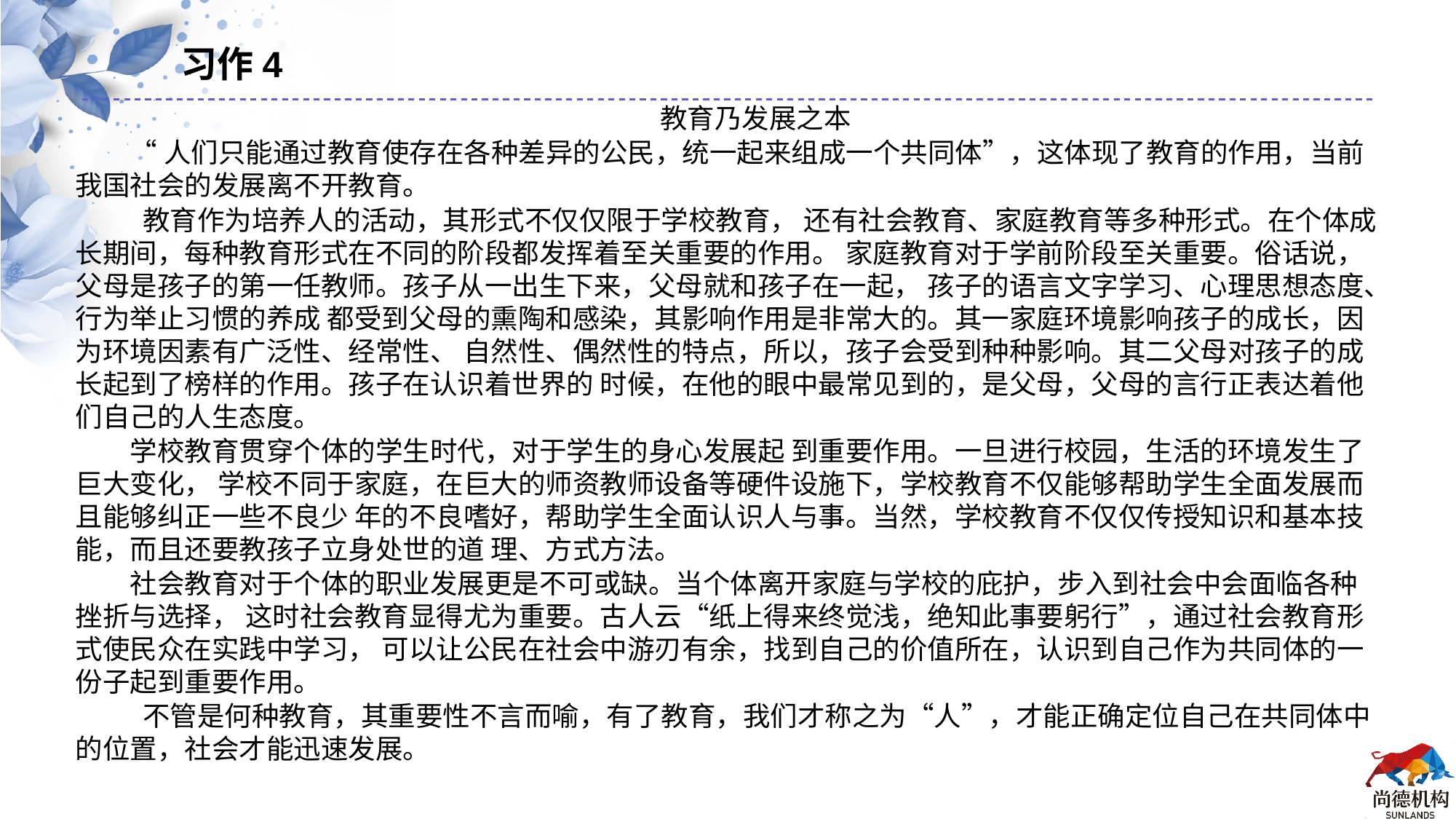

习作4
教育乃发展之本
“人们只能通过教育使存在各种差异的公民，统一起来组成一个共同体”，这体现了教育的作用，当前我国社会的发展离不开教育。
 教育作为培养人的活动，其形式不仅仅限于学校教育， 还有社会教育、家庭教育等多种形式。在个体成长期间，每种教育形式在不同的阶段都发挥着至关重要的作用。 家庭教育对于学前阶段至关重要。俗话说，父母是孩子的第一任教师。孩子从一出生下来，父母就和孩子在一起， 孩子的语言文字学习、心理思想态度、行为举止习惯的养成 都受到父母的熏陶和感染，其影响作用是非常大的。其一家庭环境影响孩子的成长，因为环境因素有广泛性、经常性、 自然性、偶然性的特点，所以，孩子会受到种种影响。其二父母对孩子的成长起到了榜样的作用。孩子在认识着世界的 时候，在他的眼中最常见到的，是父母，父母的言行正表达着他们自己的人生态度。
学校教育贯穿个体的学生时代，对于学生的身心发展起 到重要作用。一旦进行校园，生活的环境发生了巨大变化， 学校不同于家庭，在巨大的师资教师设备等硬件设施下，学校教育不仅能够帮助学生全面发展而且能够纠正一些不良少 年的不良嗜好，帮助学生全面认识人与事。当然，学校教育不仅仅传授知识和基本技能，而且还要教孩子立身处世的道 理、方式方法。
社会教育对于个体的职业发展更是不可或缺。当个体离开家庭与学校的庇护，步入到社会中会面临各种挫折与选择， 这时社会教育显得尤为重要。古人云“纸上得来终觉浅，绝知此事要躬行”，通过社会教育形式使民众在实践中学习， 可以让公民在社会中游刃有余，找到自己的价值所在，认识到自己作为共同体的一份子起到重要作用。
 不管是何种教育，其重要性不言而喻，有了教育，我们才称之为“人”，才能正确定位自己在共同体中的位置，社会才能迅速发展。